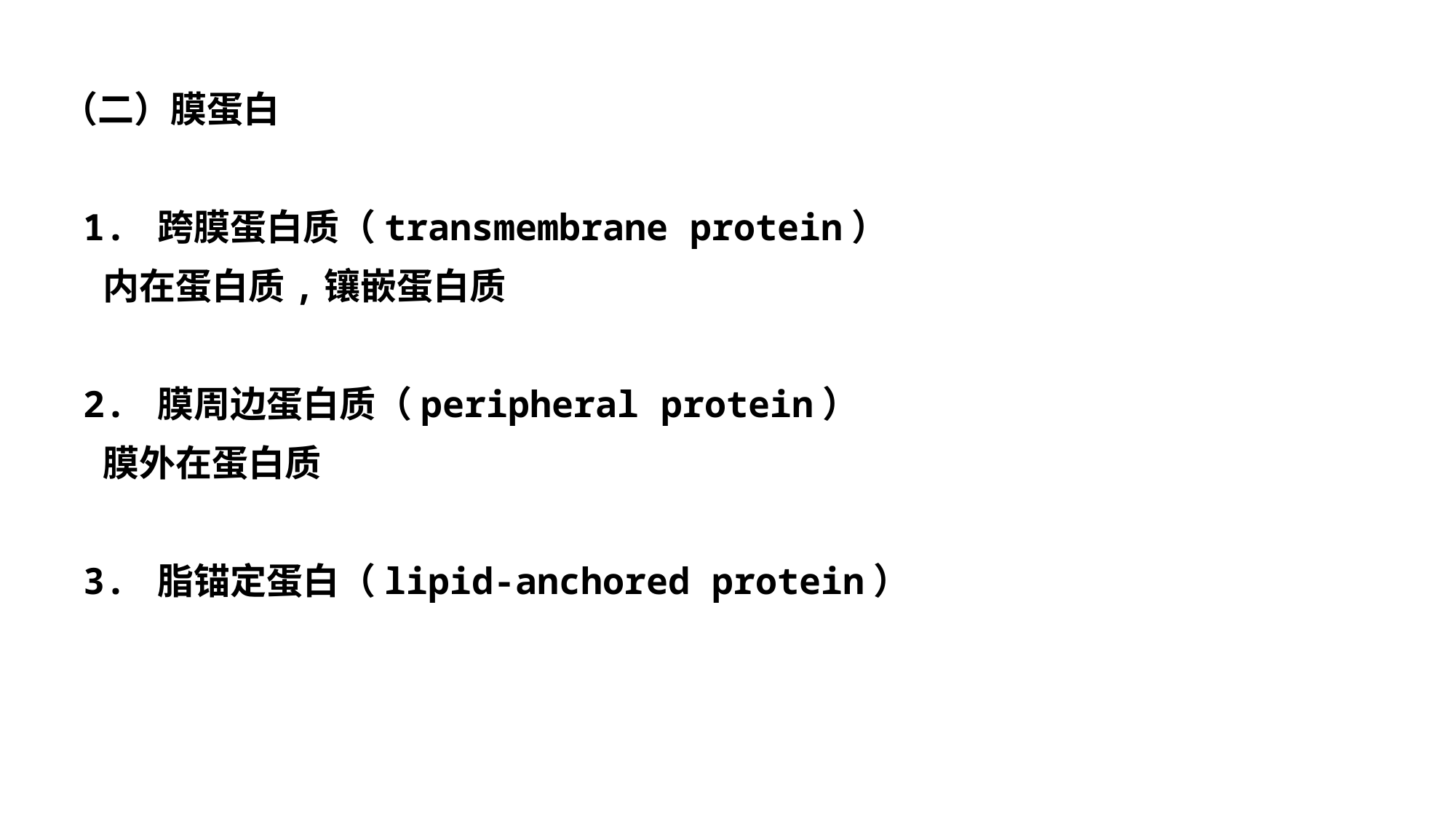

（二）膜蛋白

 1. 跨膜蛋白质（transmembrane protein）
    内在蛋白质,镶嵌蛋白质

 2. 膜周边蛋白质（peripheral protein）
    膜外在蛋白质

 3. 脂锚定蛋白（lipid-anchored protein）